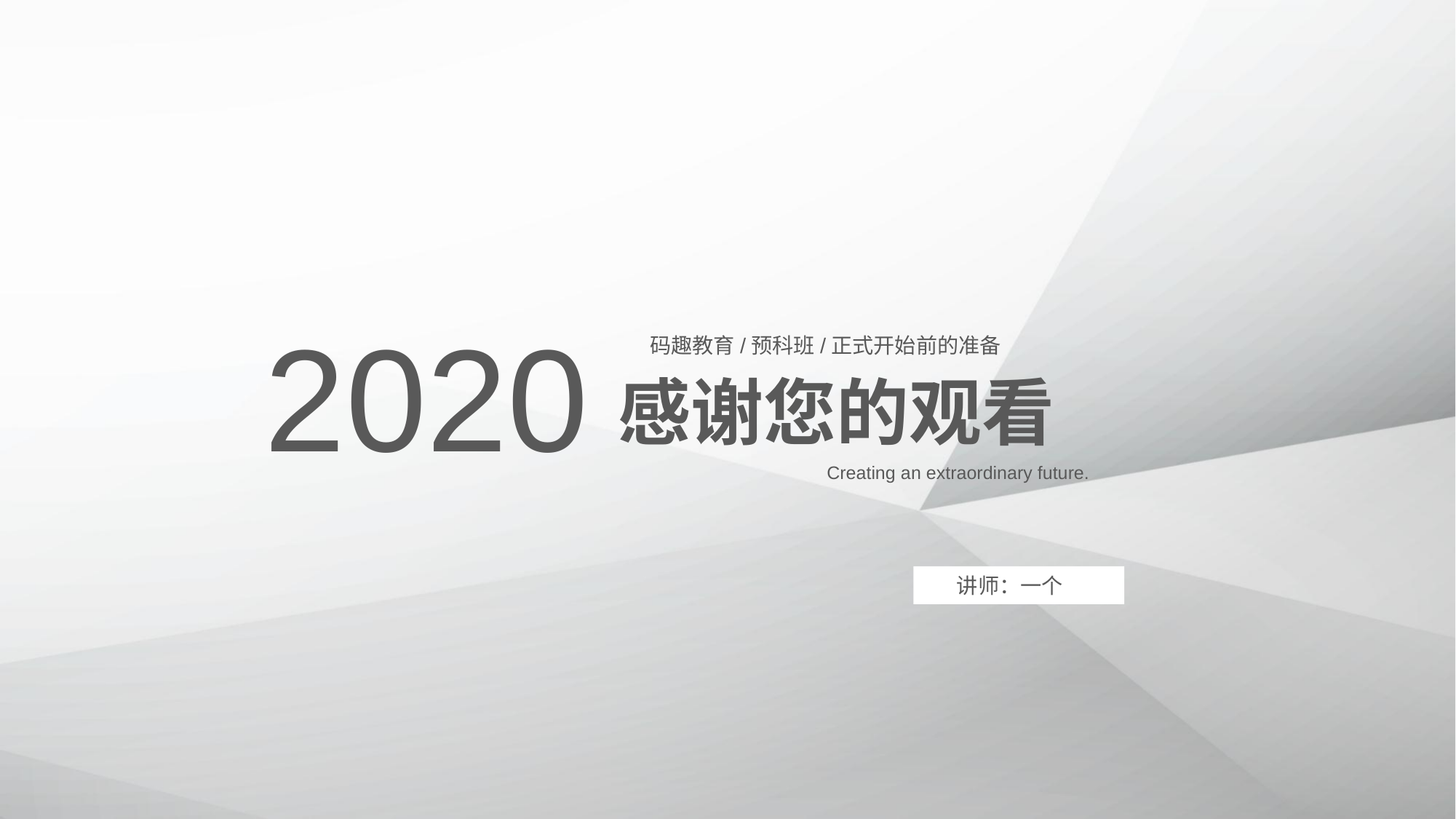

2020

码趣教育/预科班/正式开始前的准备
感谢您的观看
Creating an extraordinary future.

讲师：一个